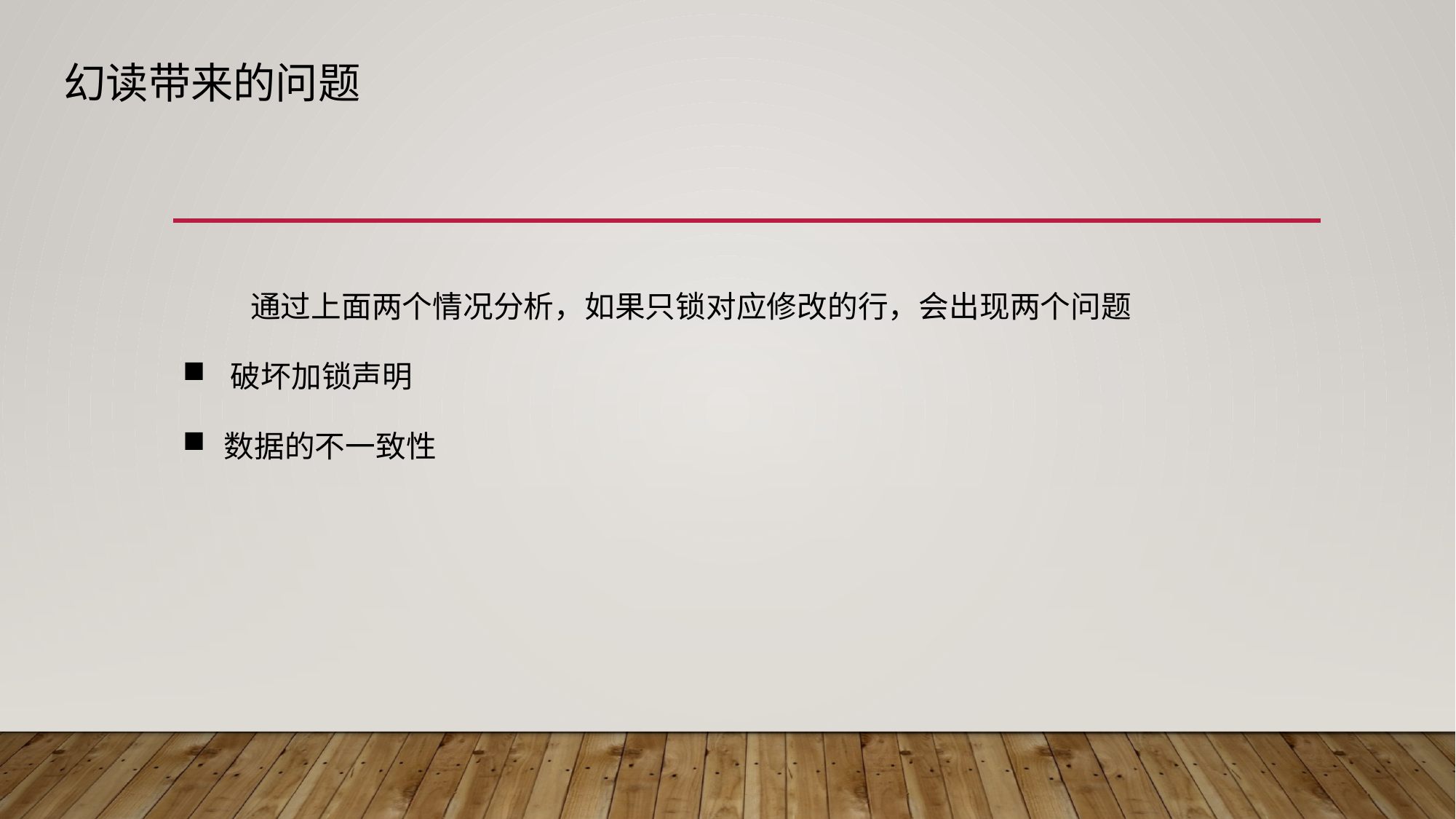

# 幻读带来的问题
         通过上面两个情况分析，如果只锁对应修改的行，会出现两个问题
  破坏加锁声明
 数据的不一致性